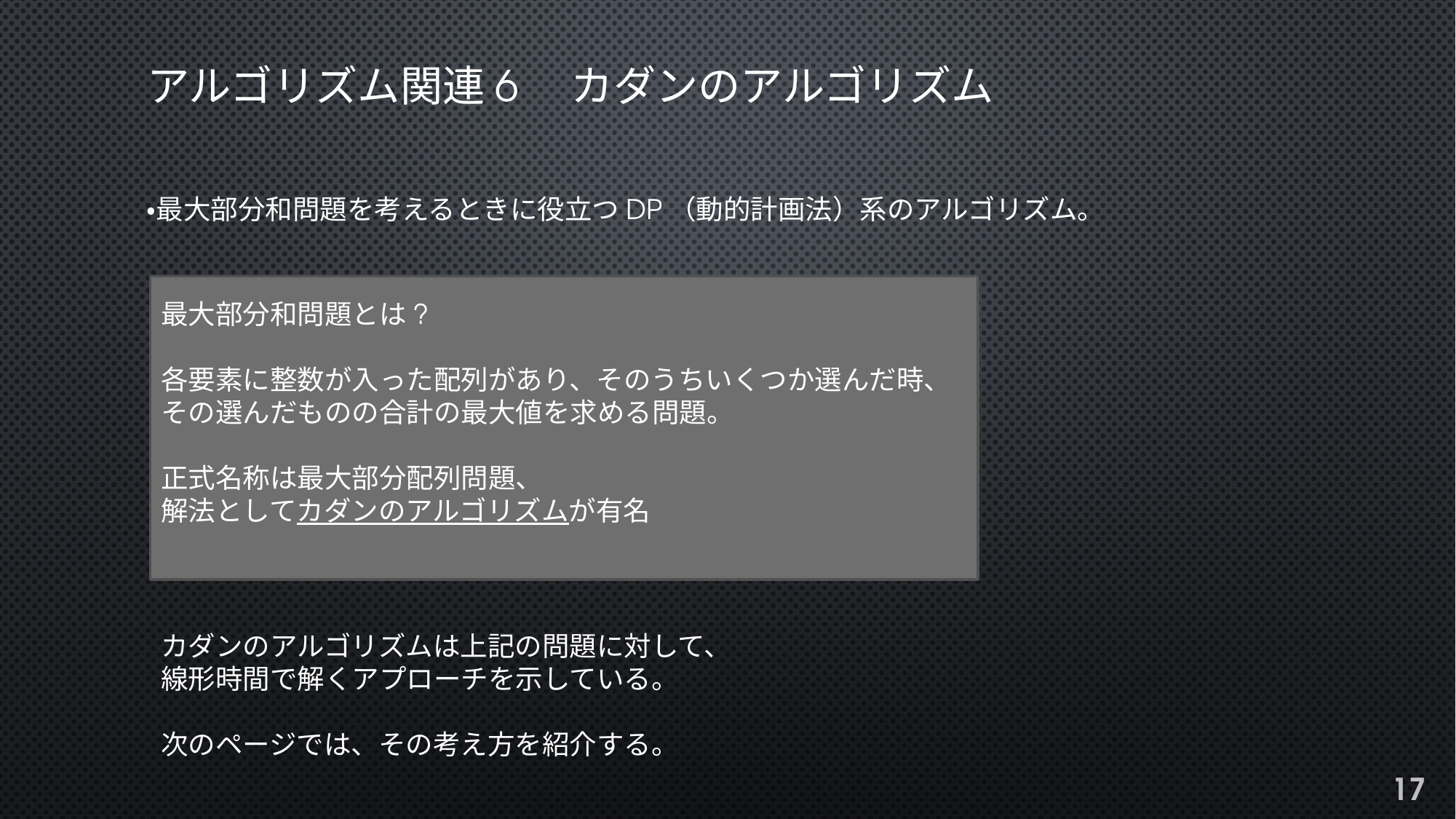

# アルゴリズム関連6　カダンのアルゴリズム
・最大部分和問題を考えるときに役立つDP（動的計画法）系のアルゴリズム。
最大部分和問題とは?

各要素に整数が入った配列があり、そのうちいくつか選んだ時、その選んだものの合計の最大値を求める問題。

正式名称は最大部分配列問題、
解法としてカダンのアルゴリズムが有名
カダンのアルゴリズムは上記の問題に対して、
線形時間で解くアプローチを示している。

次のページでは、その考え方を紹介する。

17